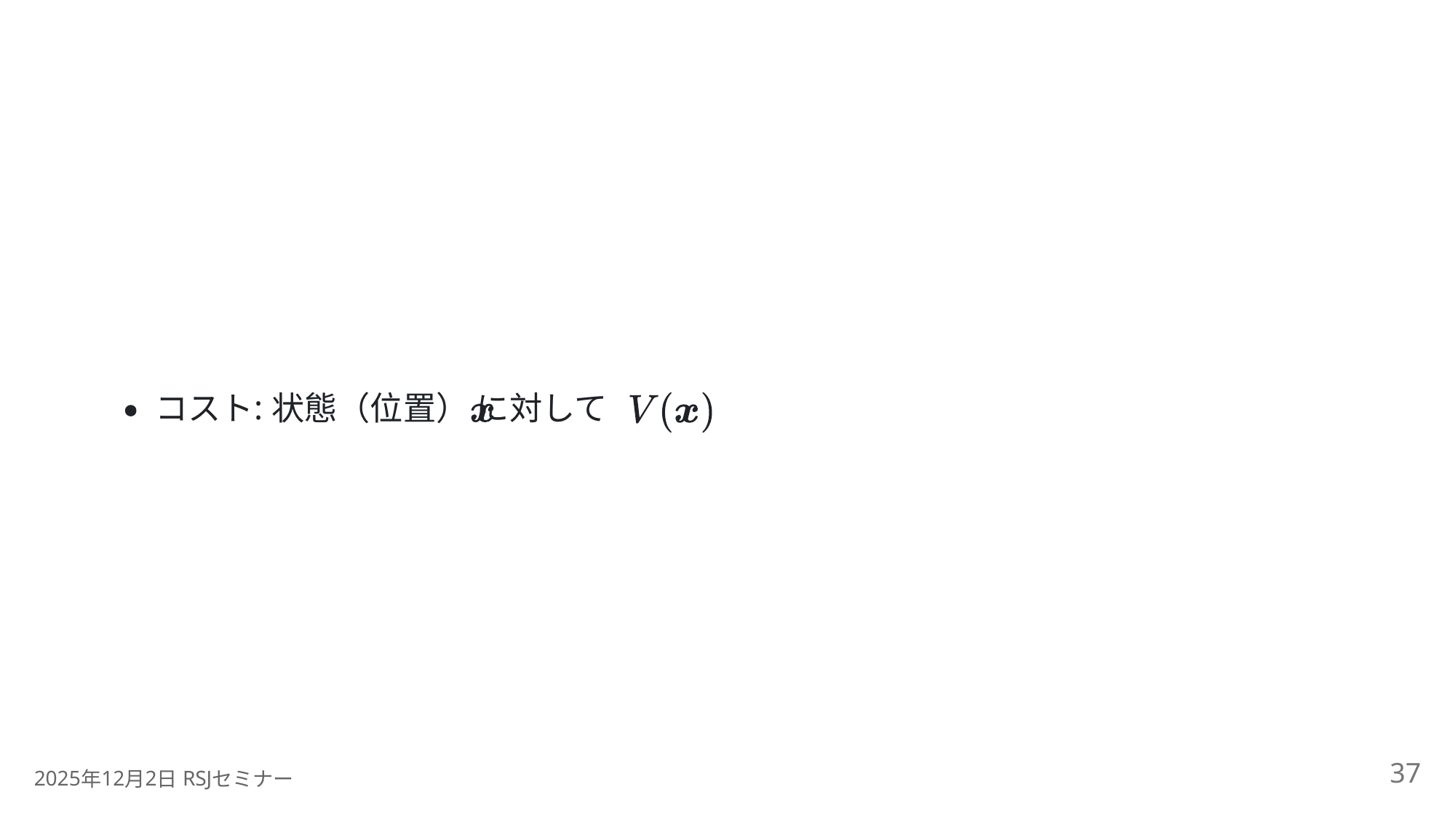

:
コスト
状態（位置） に対して

37
2025
12
2
 RSJ
年
月
日
セミナー